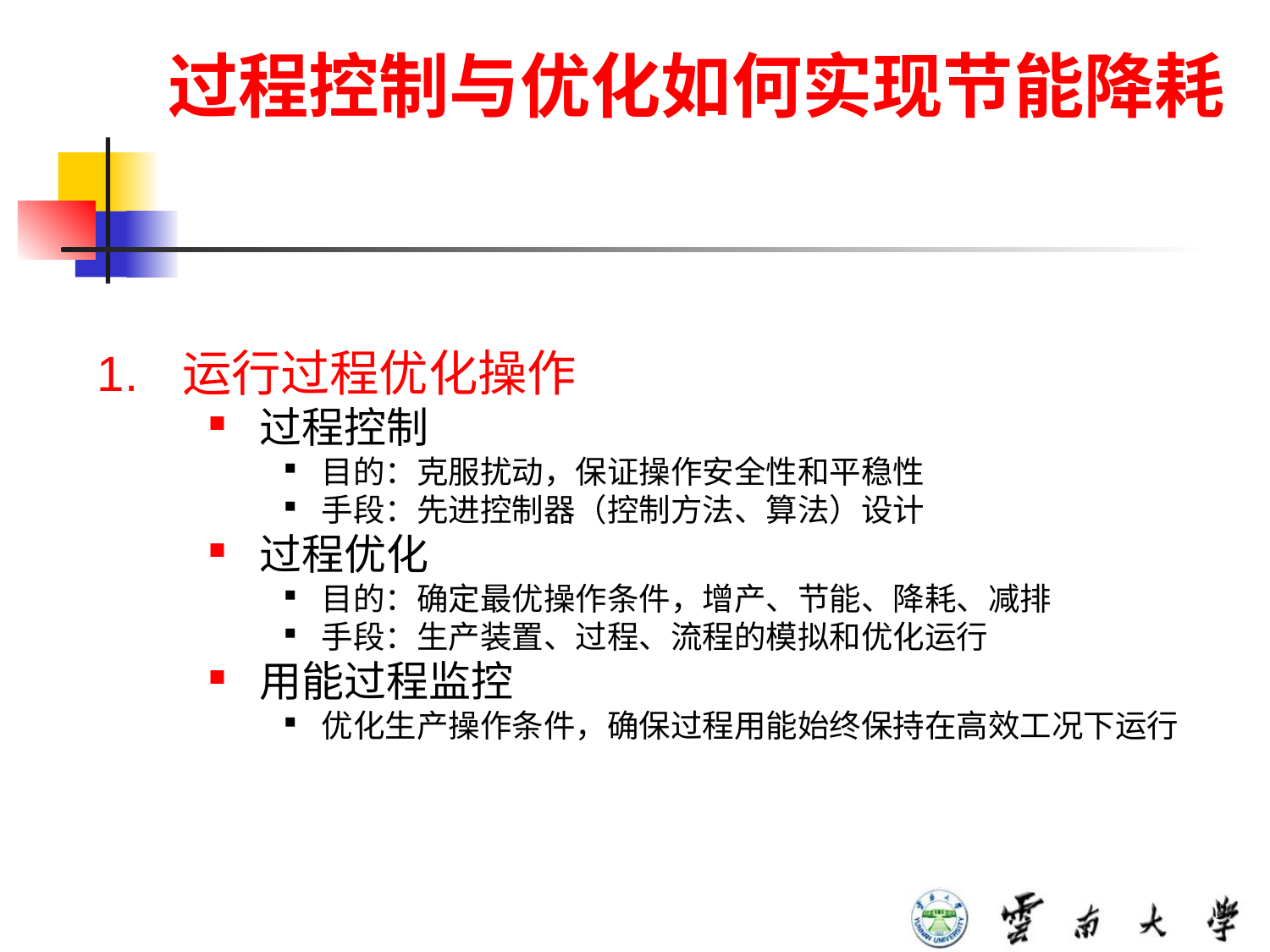

# 过程控制与优化如何实现节能降耗
运行过程优化操作
过程控制
目的：克服扰动，保证操作安全性和平稳性
手段：先进控制器（控制方法、算法）设计
过程优化
目的：确定最优操作条件，增产、节能、降耗、减排
手段：生产装置、过程、流程的模拟和优化运行
用能过程监控
优化生产操作条件，确保过程用能始终保持在高效工况下运行